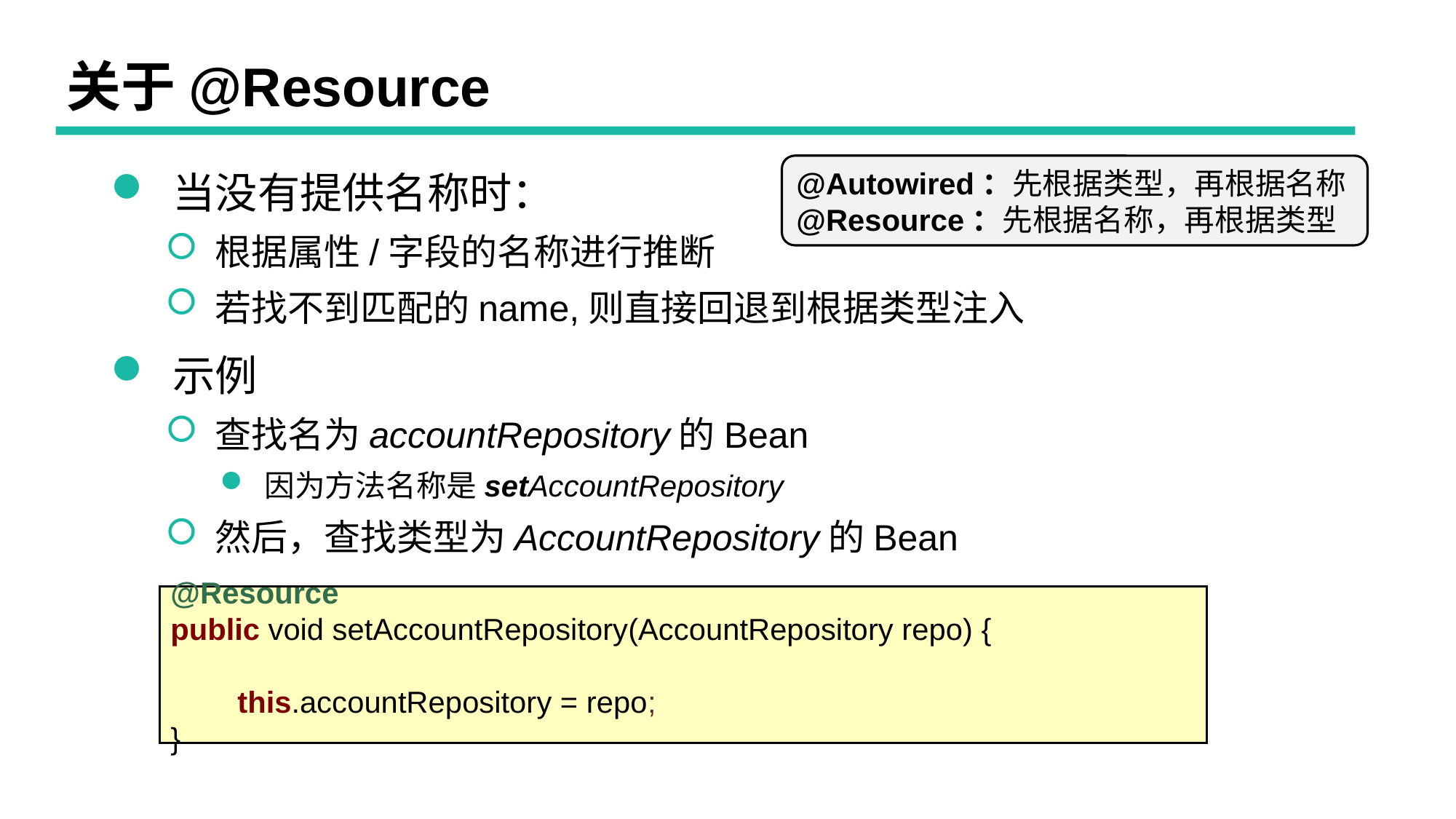

# 关于@Resource
 当没有提供名称时：
 根据属性/字段的名称进行推断
 若找不到匹配的name,则直接回退到根据类型注入
 示例
 查找名为accountRepository的Bean
 因为方法名称是setAccountRepository
 然后，查找类型为AccountRepository的Bean
@Autowired：先根据类型，再根据名称
@Resource：先根据名称，再根据类型
@Resource
public void setAccountRepository(AccountRepository repo) {
        this.accountRepository = repo;
}